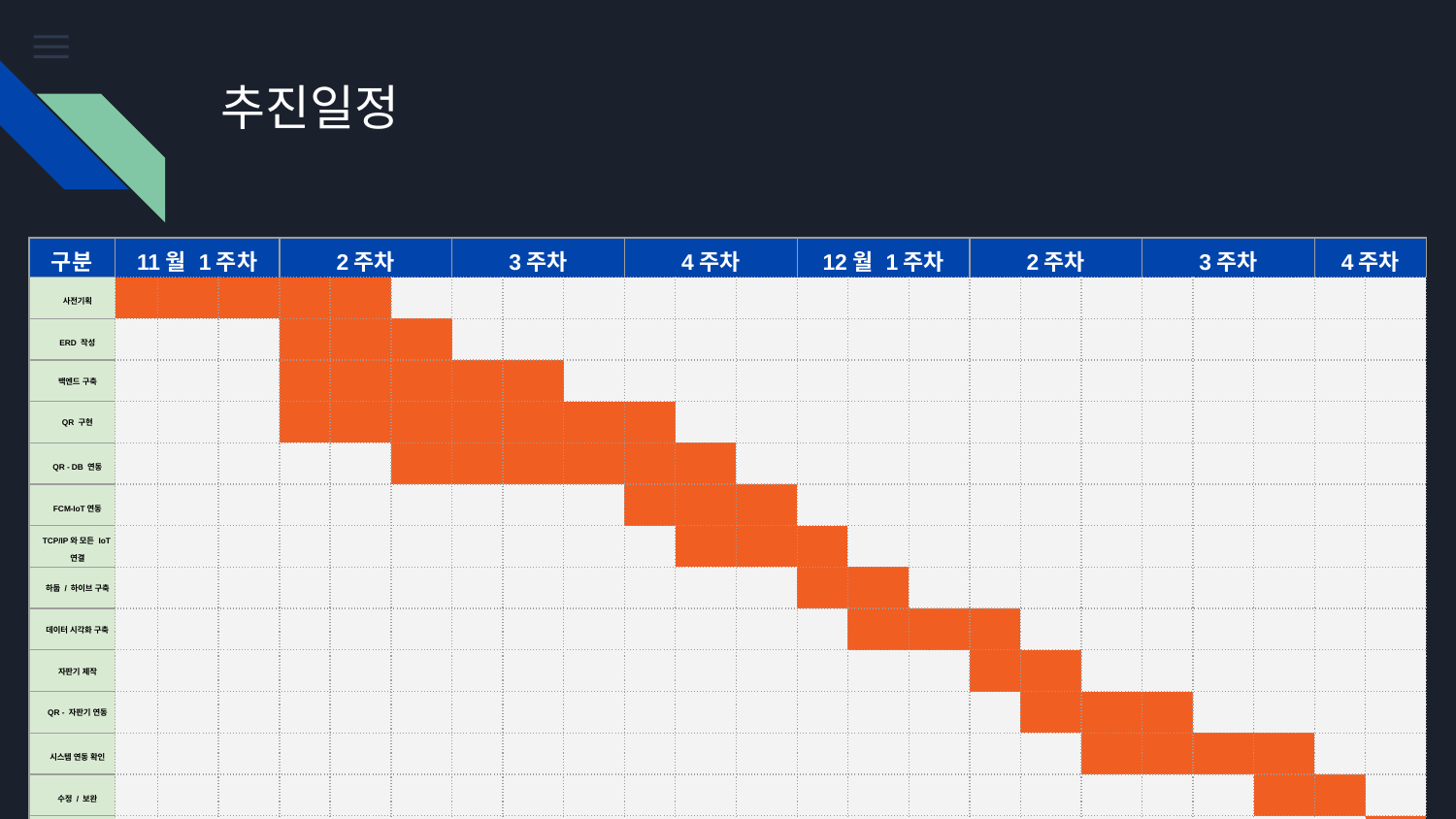

# 추진일정
| 구분 | 11월 1주차 |  |  | 2주차 |  |  | 3주차 |  |  | 4주차 |  |  | 12월 1주차 |  |  | 2주차 |  |  | 3주차 |  |  | 4주차 |  |
| --- | --- | --- | --- | --- | --- | --- | --- | --- | --- | --- | --- | --- | --- | --- | --- | --- | --- | --- | --- | --- | --- | --- | --- |
| 사전기획 |  |  |  |  |  |  |  |  |  |  |  |  |  |  |  |  |  |  |  |  |  |  |  |
| ERD 작성 |  |  |  |  |  |  |  |  |  |  |  |  |  |  |  |  |  |  |  |  |  |  |  |
| 백엔드 구축 |  |  |  |  |  |  |  |  |  |  |  |  |  |  |  |  |  |  |  |  |  |  |  |
| QR 구현 |  |  |  |  |  |  |  |  |  |  |  |  |  |  |  |  |  |  |  |  |  |  |  |
| QR - DB 연동 |  |  |  |  |  |  |  |  |  |  |  |  |  |  |  |  |  |  |  |  |  |  |  |
| FCM-IoT연동 |  |  |  |  |  |  |  |  |  |  |  |  |  |  |  |  |  |  |  |  |  |  |  |
| TCP/IP와 모든 IoT연결 |  |  |  |  |  |  |  |  |  |  |  |  |  |  |  |  |  |  |  |  |  |  |  |
| 하둡 / 하이브 구축 |  |  |  |  |  |  |  |  |  |  |  |  |  |  |  |  |  |  |  |  |  |  |  |
| 데이터 시각화 구축 |  |  |  |  |  |  |  |  |  |  |  |  |  |  |  |  |  |  |  |  |  |  |  |
| 자판기 제작 |  |  |  |  |  |  |  |  |  |  |  |  |  |  |  |  |  |  |  |  |  |  |  |
| QR - 자판기 연동 |  |  |  |  |  |  |  |  |  |  |  |  |  |  |  |  |  |  |  |  |  |  |  |
| 시스템 연동 확인 |  |  |  |  |  |  |  |  |  |  |  |  |  |  |  |  |  |  |  |  |  |  |  |
| 수정 / 보완 |  |  |  |  |  |  |  |  |  |  |  |  |  |  |  |  |  |  |  |  |  |  |  |
| 발표준비 |  |  |  |  |  |  |  |  |  |  |  |  |  |  |  |  |  |  |  |  |  |  |  |